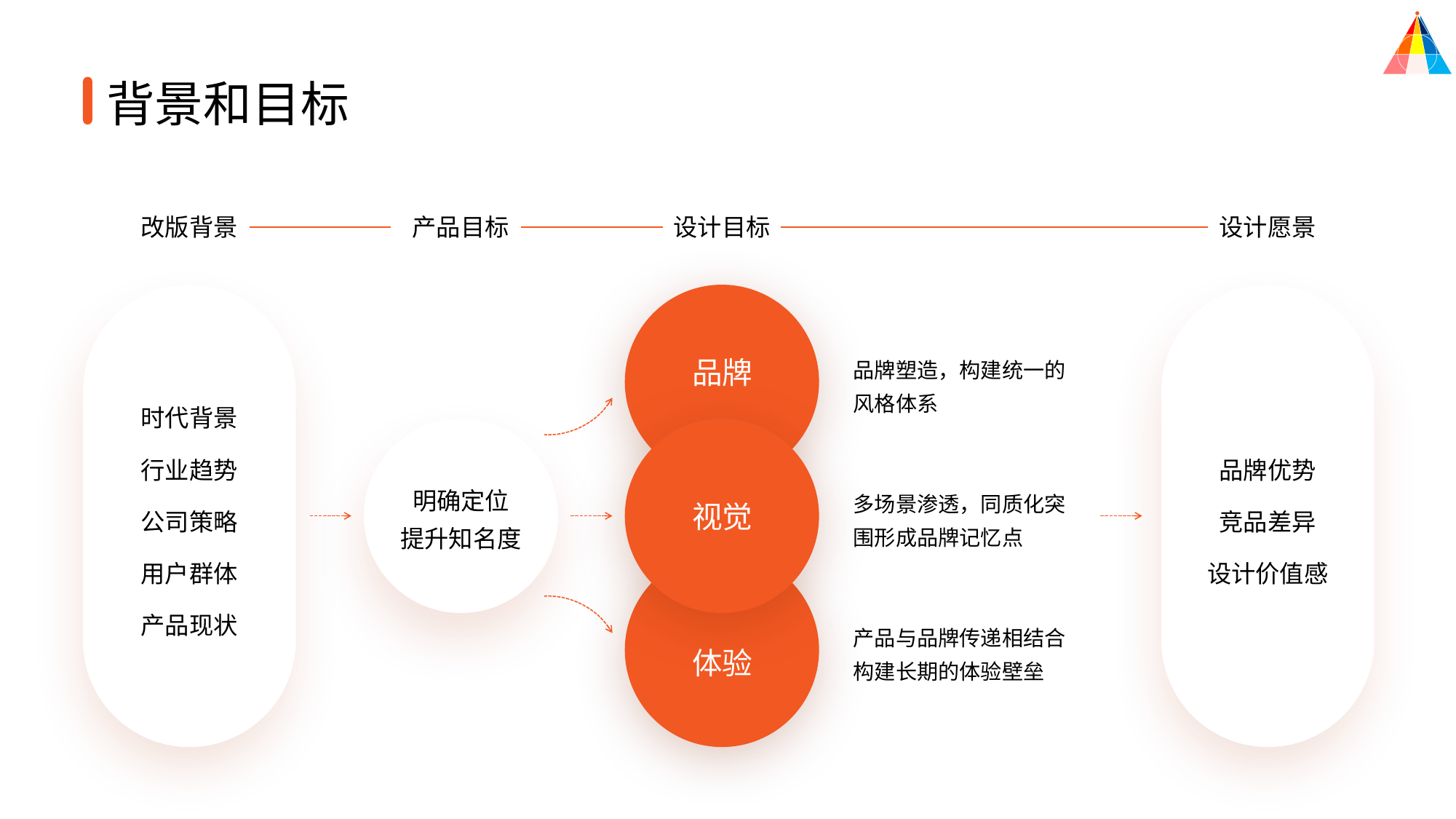

背景和目标

改版背景
产品目标
设计目标
设计愿景

品牌塑造，构建统一的风格体系
品牌
时代背景
行业趋势
公司策略
用户群体
产品现状

品牌优势
竞品差异
设计价值感
明确定位
提升知名度
多场景渗透，同质化突围形成品牌记忆点
视觉

产品与品牌传递相结合构建长期的体验壁垒
体验